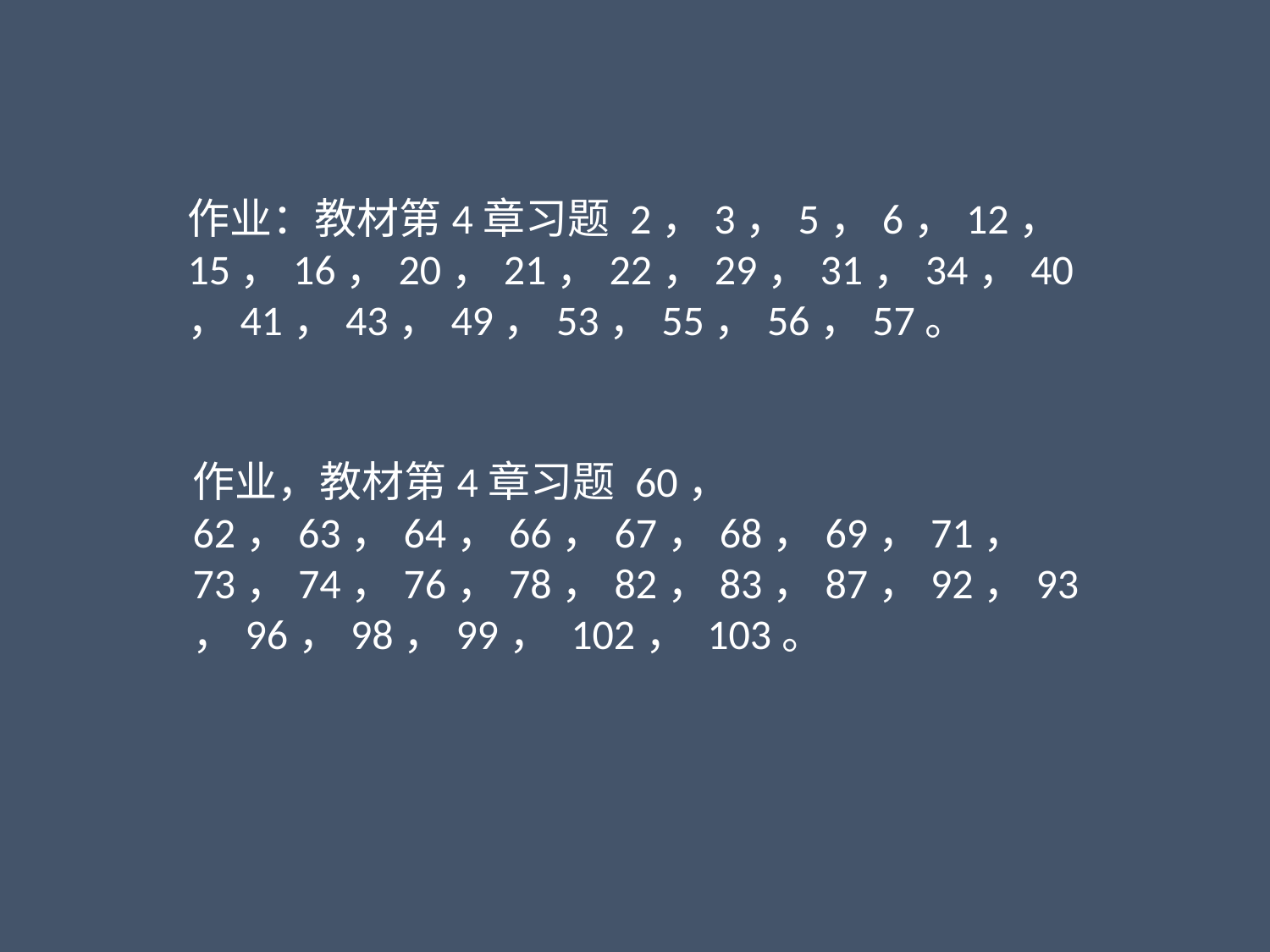

作业：教材第4章习题 2，3，5，6，12，15，16，20，21，22，29，31，34，40，41，43，49，53，55，56，57。

作业，教材第4章习题 60， 62，63，64，66，67，68，69，71， 73，74，76，78，82，83，87，92，93，96，98，99， 102， 103。